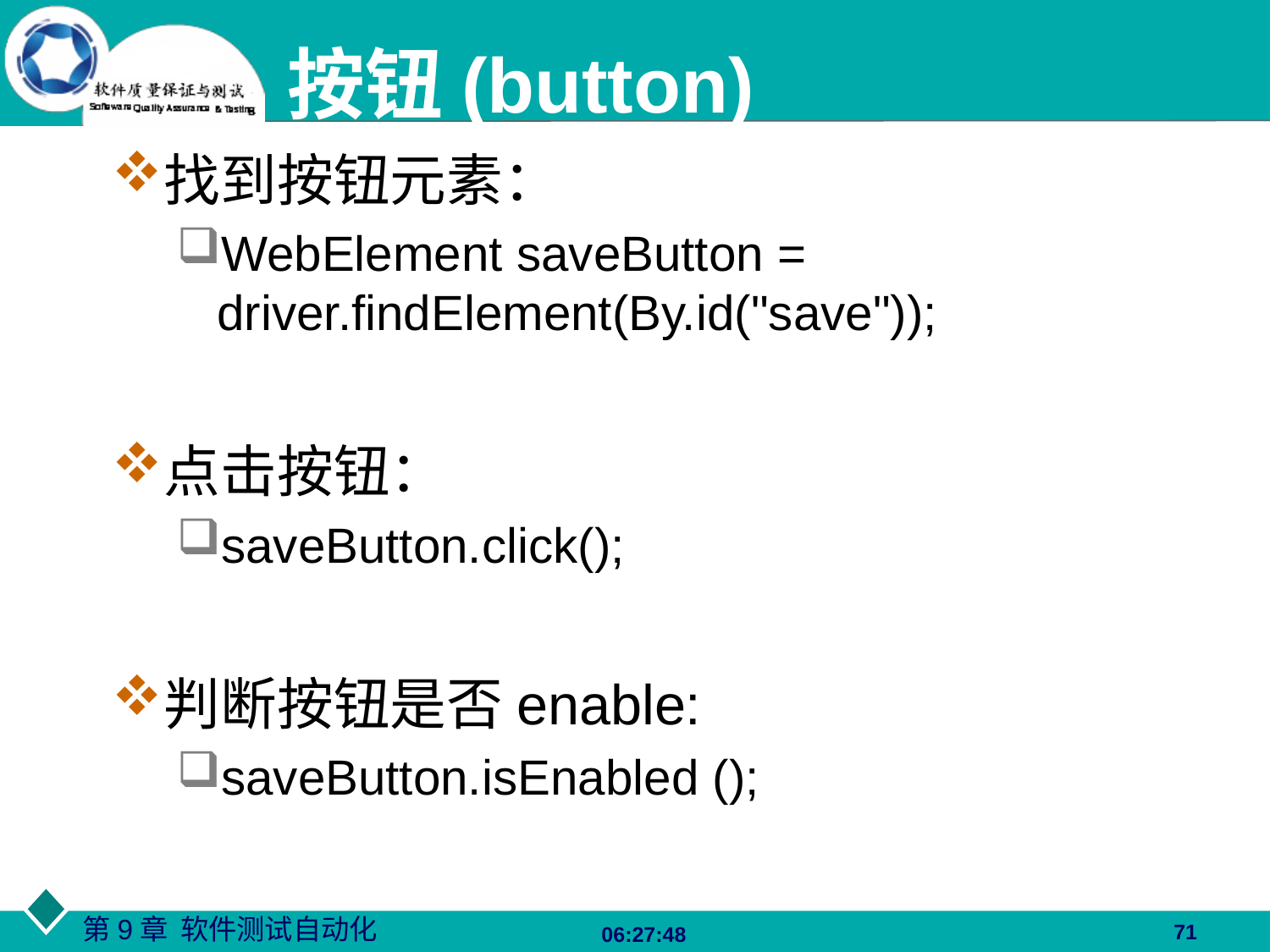

# 按钮(button)
找到按钮元素：
WebElement saveButton = driver.findElement(By.id("save"));

点击按钮：
saveButton.click();

判断按钮是否enable:
saveButton.isEnabled ();
71
06:27:48